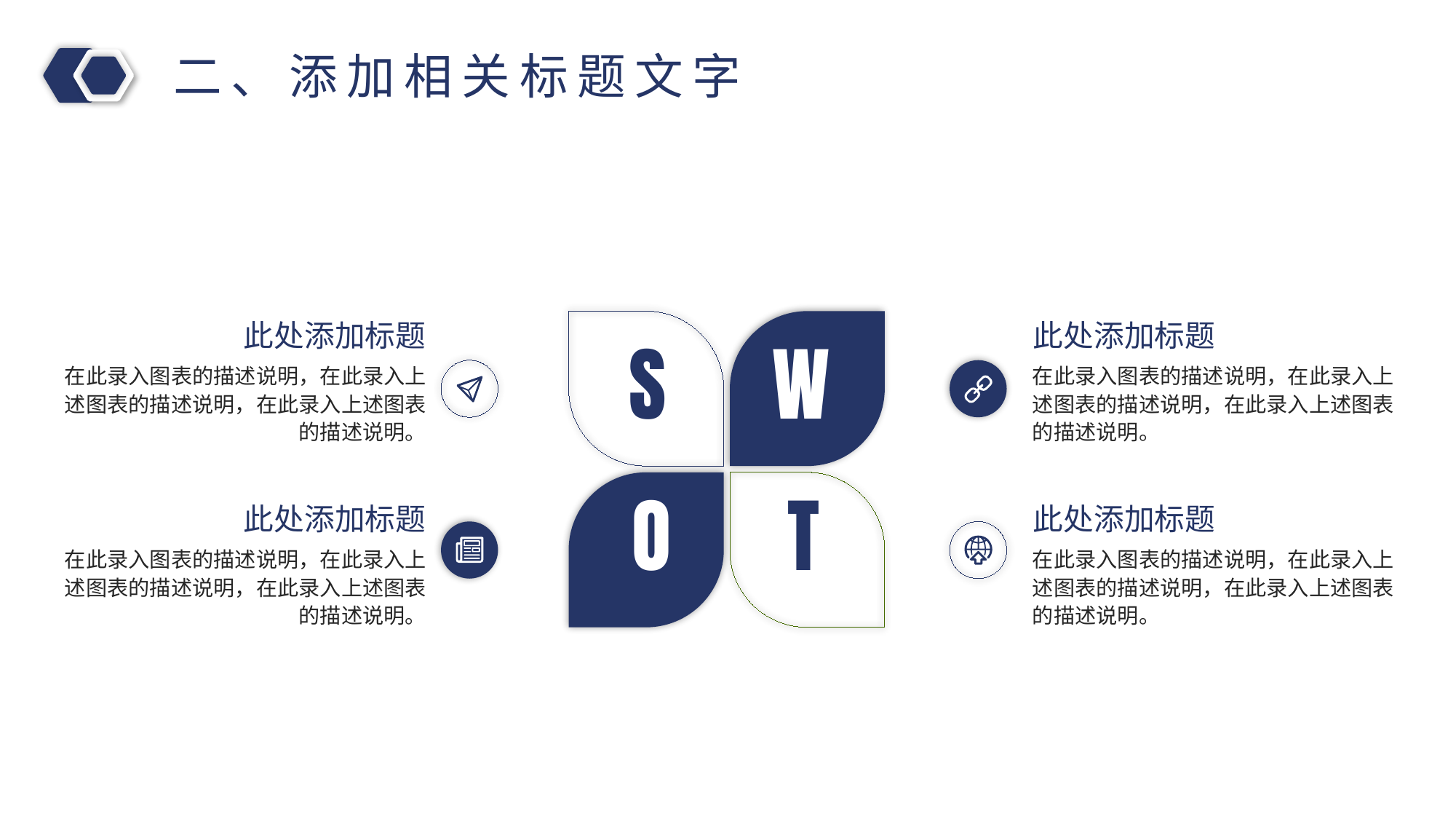

二、添加相关标题文字

此处添加标题
在此录入图表的描述说明，在此录入上述图表的描述说明，在此录入上述图表的描述说明。

S

W
此处添加标题
在此录入图表的描述说明，在此录入上述图表的描述说明，在此录入上述图表的描述说明。

O

T
此处添加标题
在此录入图表的描述说明，在此录入上述图表的描述说明，在此录入上述图表的描述说明。
此处添加标题
在此录入图表的描述说明，在此录入上述图表的描述说明，在此录入上述图表的描述说明。